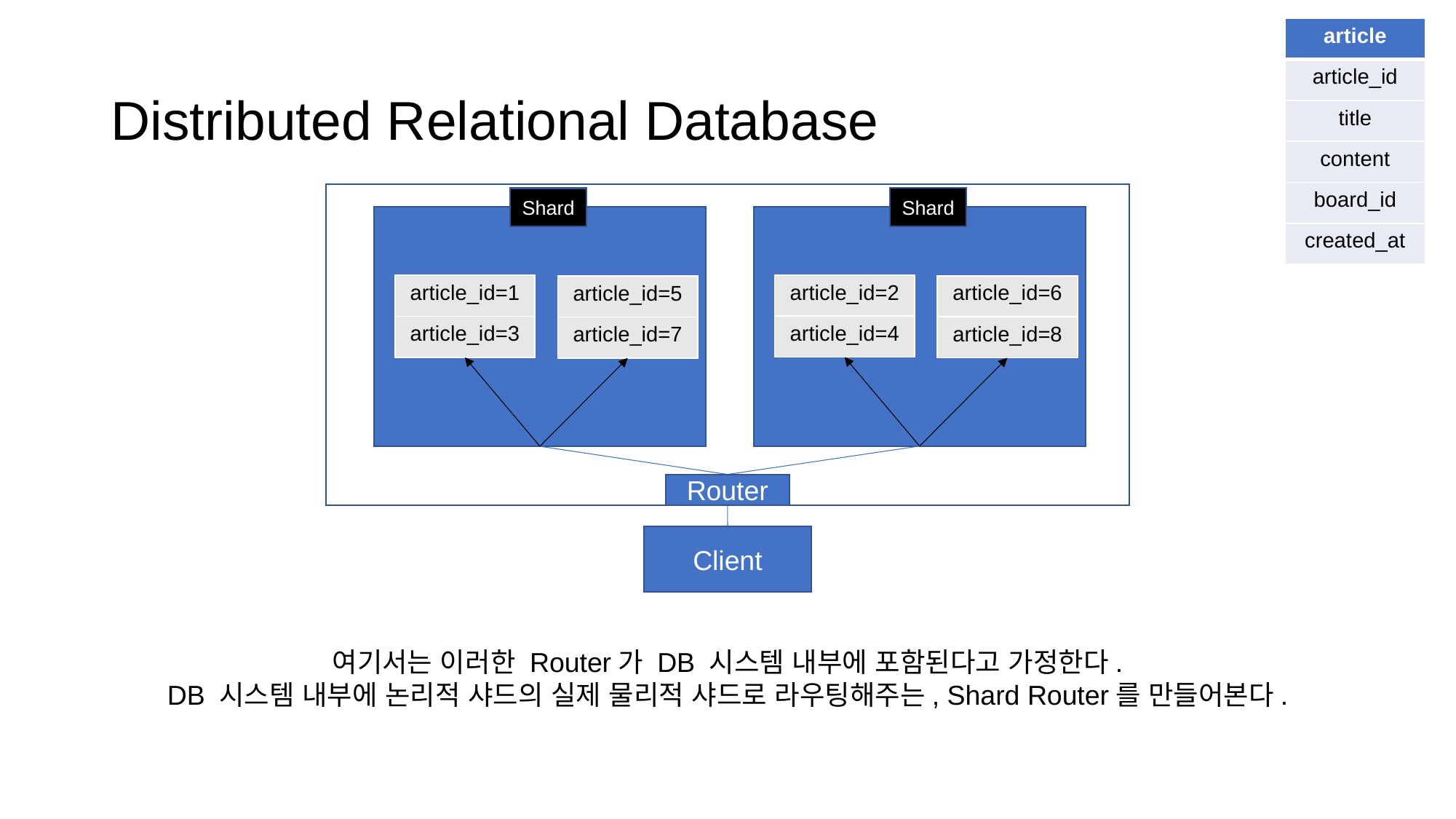

| article |
| --- |
| article\_id |
| title |
| content |
| board\_id |
| created\_at |
# Distributed Relational Database

Shard
Shard

| article\_id=2 |
| --- |
| article\_id=4 |
| article\_id=1 |
| --- |
| article\_id=3 |
| article\_id=6 |
| --- |
| article\_id=8 |
| article\_id=5 |
| --- |
| article\_id=7 |
Router
Client
여기서는 이러한 Router가 DB 시스템 내부에 포함된다고 가정한다.
DB 시스템 내부에 논리적 샤드의 실제 물리적 샤드로 라우팅해주는, Shard Router를 만들어본다.